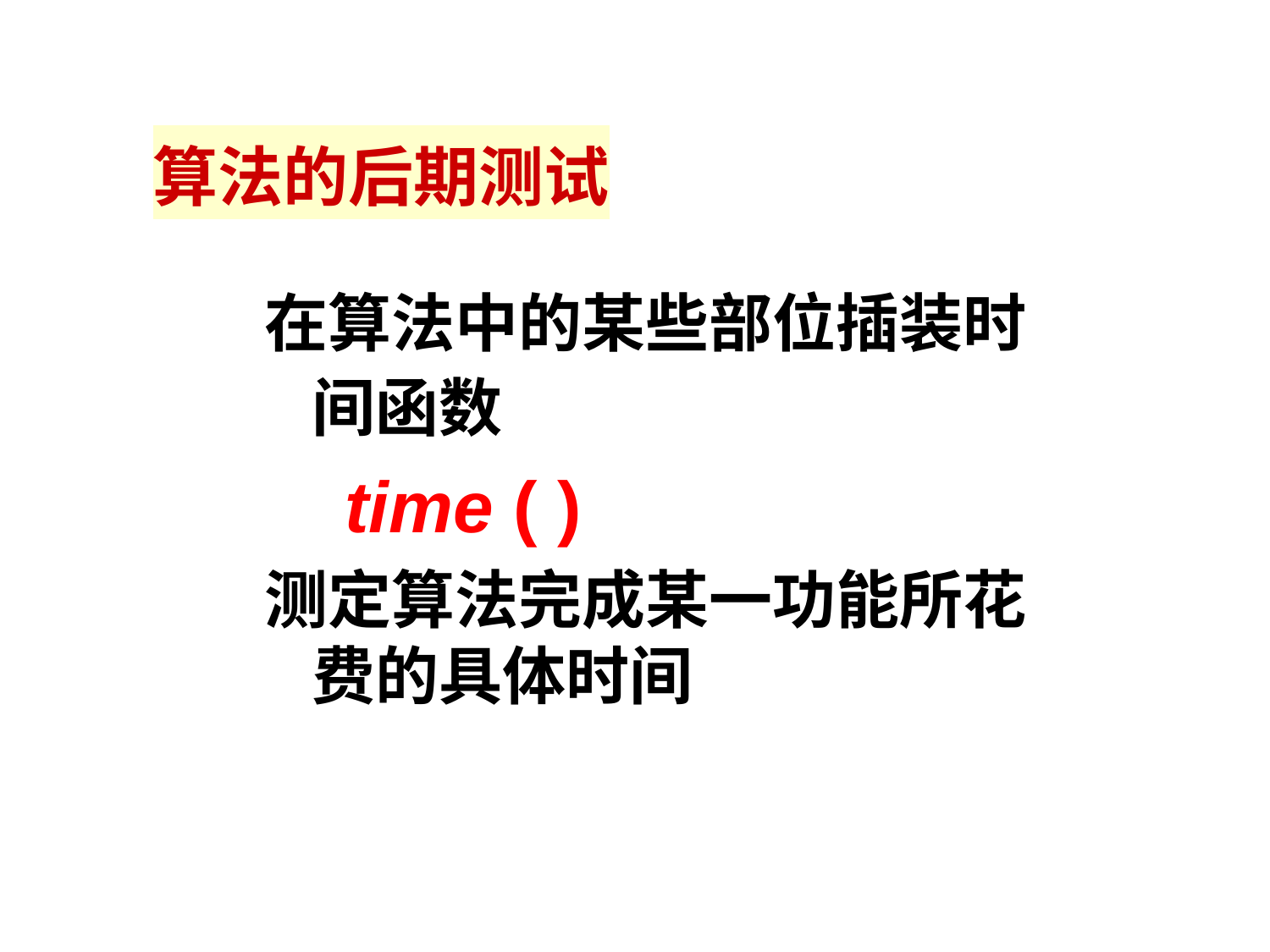

算法的后期测试
在算法中的某些部位插装时间函数
    time ( )
测定算法完成某一功能所花费的具体时间